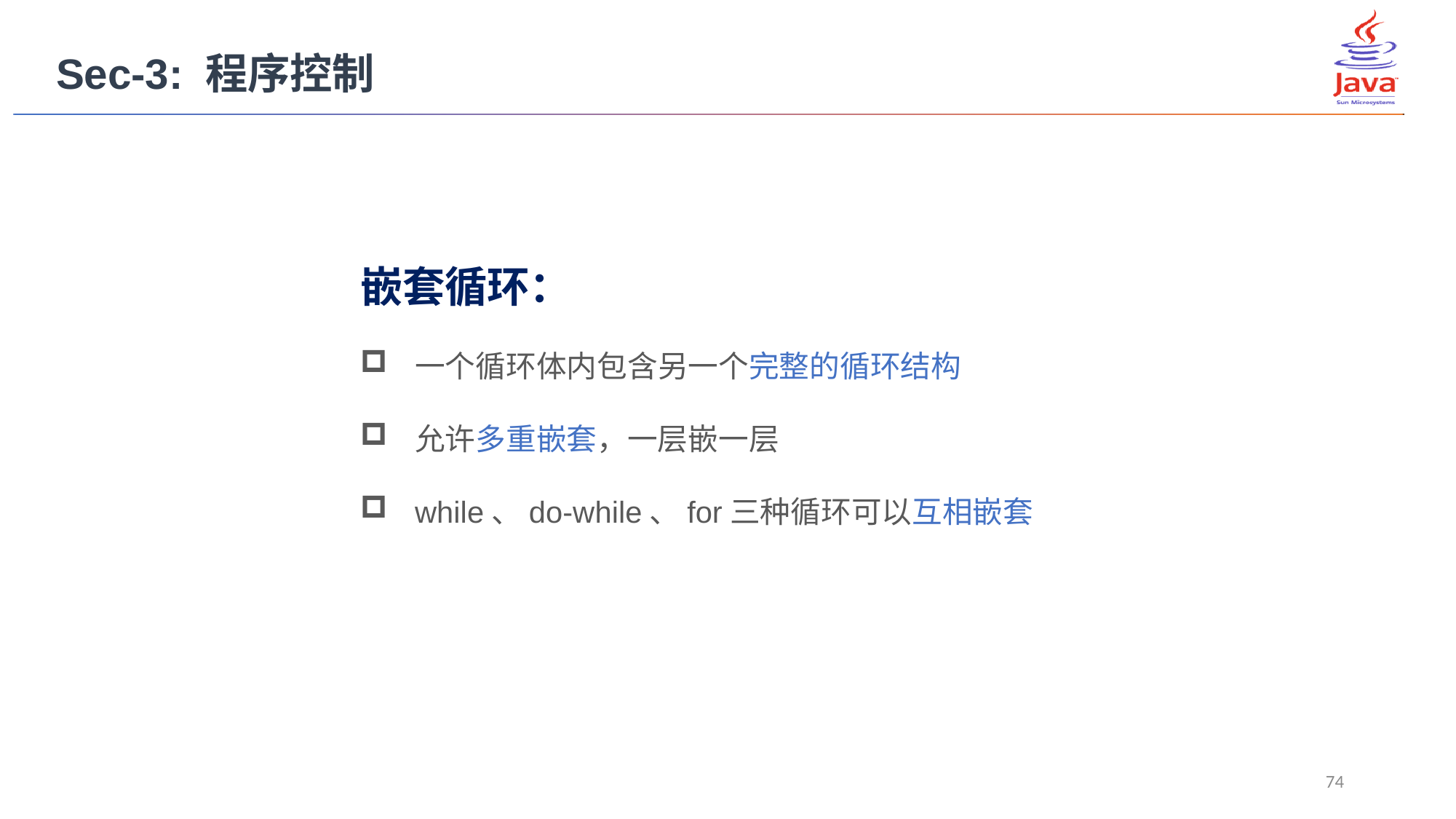

Sec-3: 程序控制
嵌套循环：
一个循环体内包含另一个完整的循环结构
允许多重嵌套，一层嵌一层
while、do-while、for三种循环可以互相嵌套
74